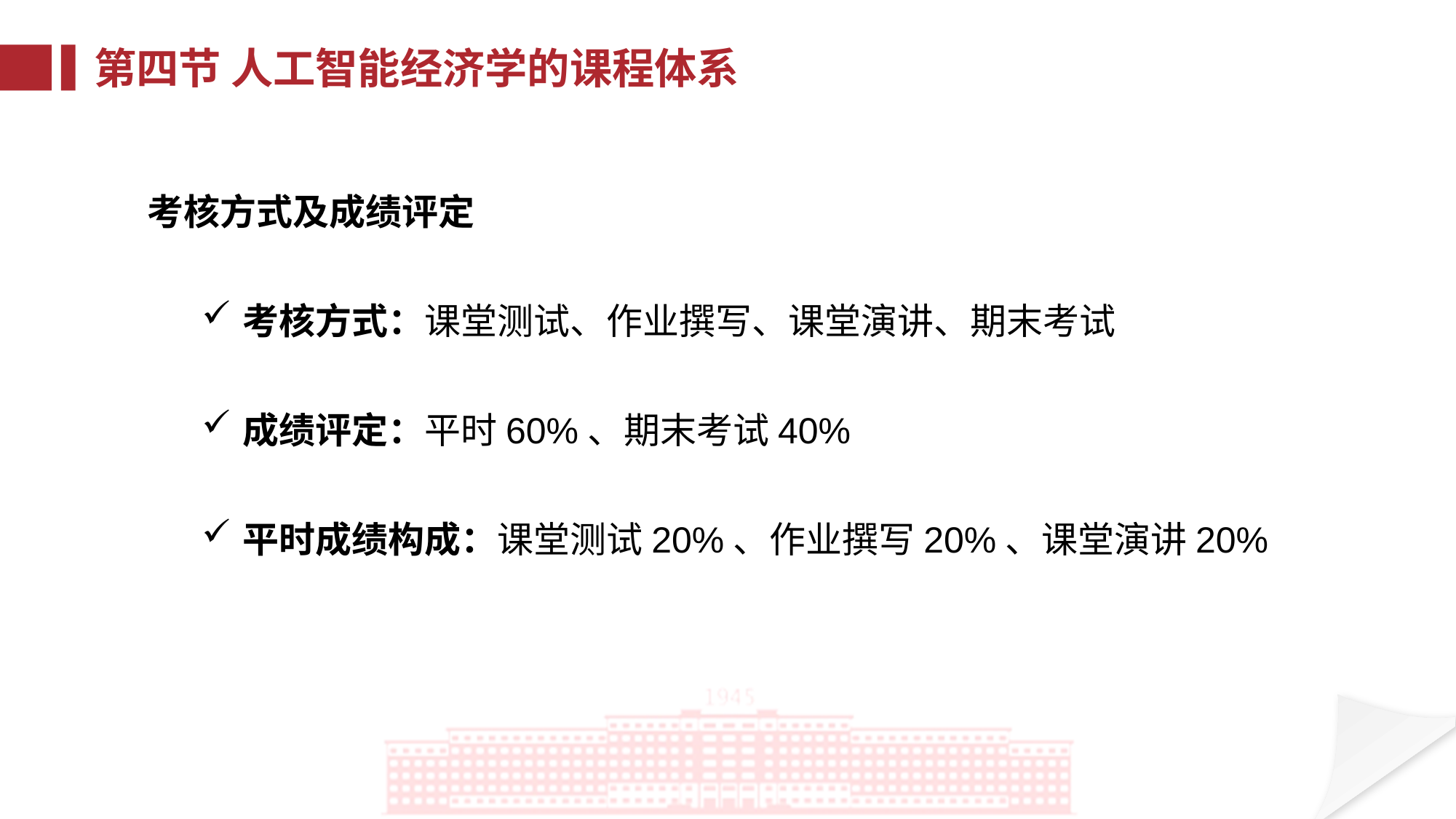

第四节 人工智能经济学的课程体系
考核方式及成绩评定
考核方式：课堂测试、作业撰写、课堂演讲、期末考试
成绩评定：平时60%、期末考试40%
平时成绩构成：课堂测试20%、作业撰写20%、课堂演讲20%